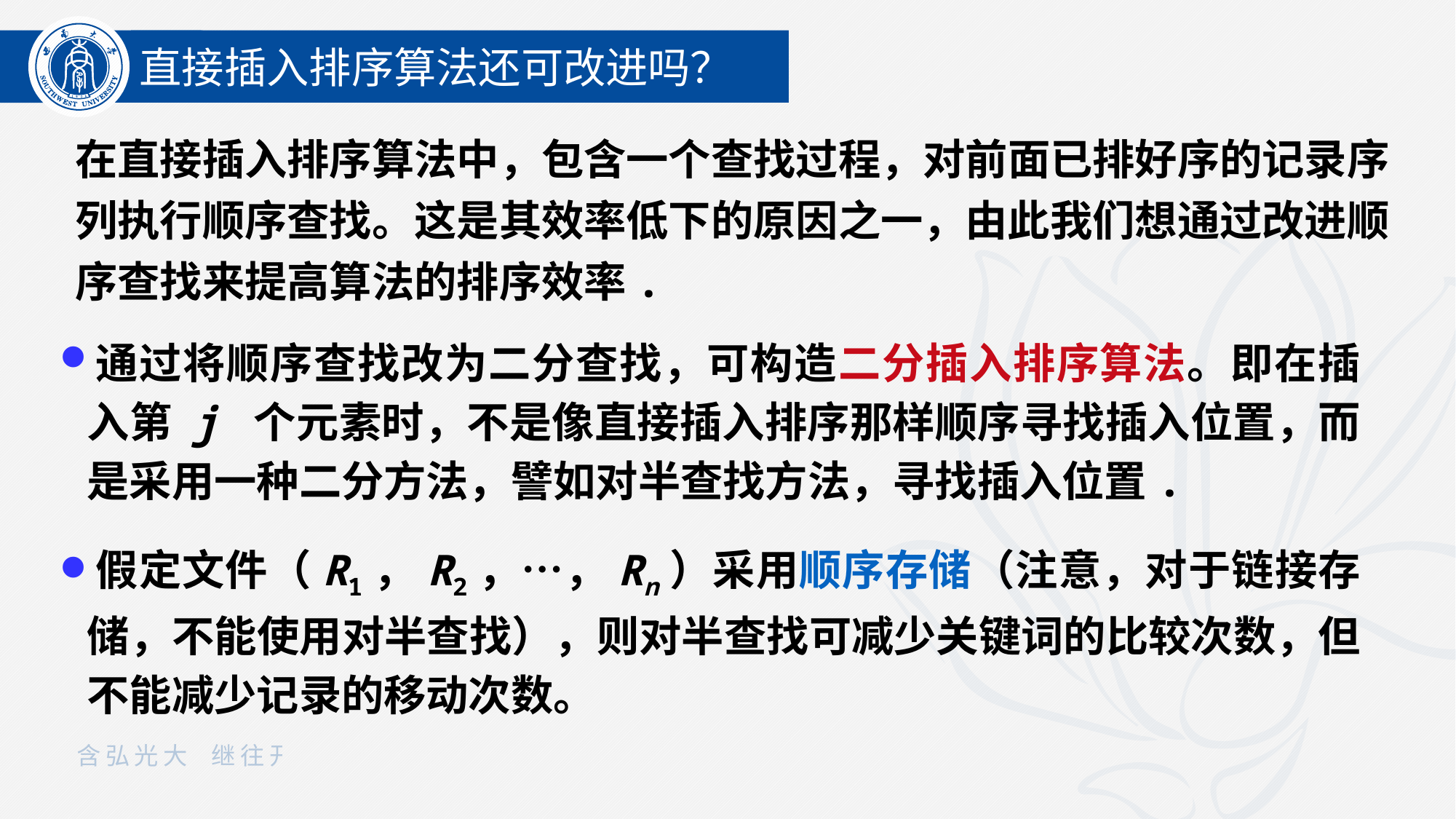

直接插入排序算法还可改进吗？
在直接插入排序算法中，包含一个查找过程，对前面已排好序的记录序列执行顺序查找。这是其效率低下的原因之一，由此我们想通过改进顺序查找来提高算法的排序效率.
通过将顺序查找改为二分查找，可构造二分插入排序算法。即在插入第 j 个元素时，不是像直接插入排序那样顺序寻找插入位置，而是采用一种二分方法，譬如对半查找方法，寻找插入位置.
假定文件（R1，R2，…，Rn）采用顺序存储（注意，对于链接存储，不能使用对半查找），则对半查找可减少关键词的比较次数，但不能减少记录的移动次数。